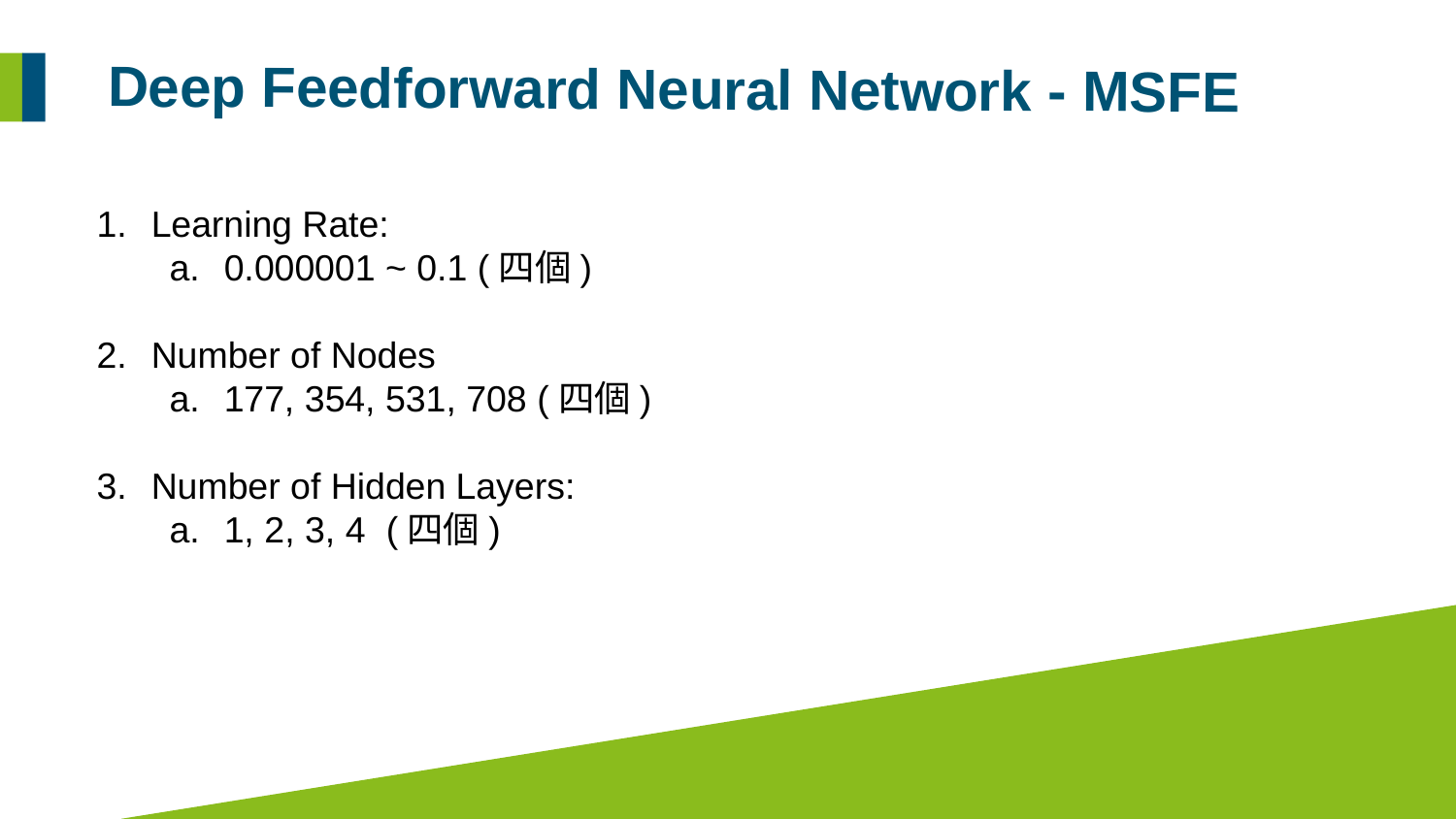

Deep Feedforward Neural Network - MSFE

Learning Rate:
0.000001 ~ 0.1 (四個)

Number of Nodes
177, 354, 531, 708 (四個)

Number of Hidden Layers:
1, 2, 3, 4  (四個)